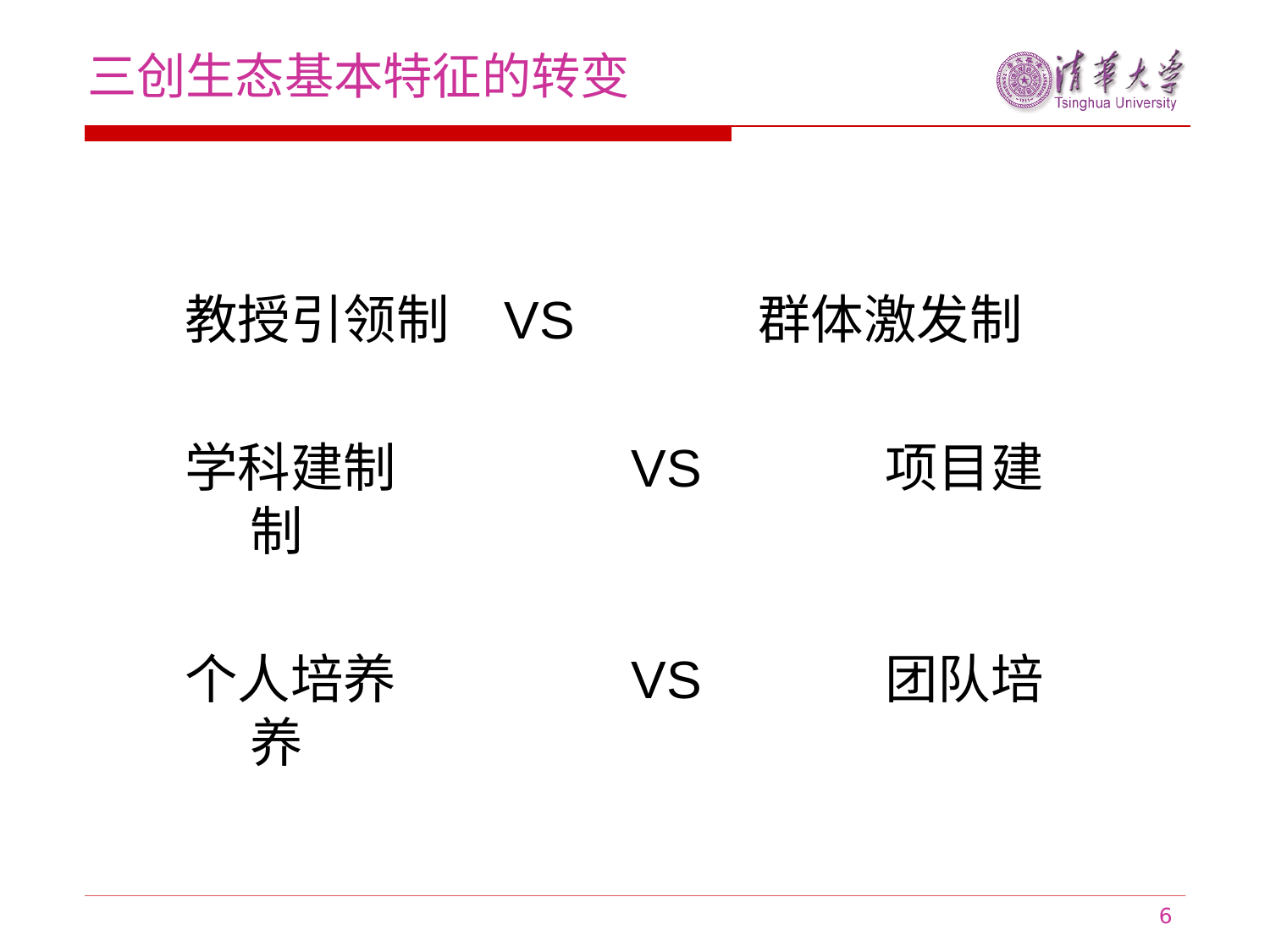

三创生态基本特征的转变

教授引领制	VS		群体激发制

学科建制		VS		项目建制

个人培养		VS		团队培养
6